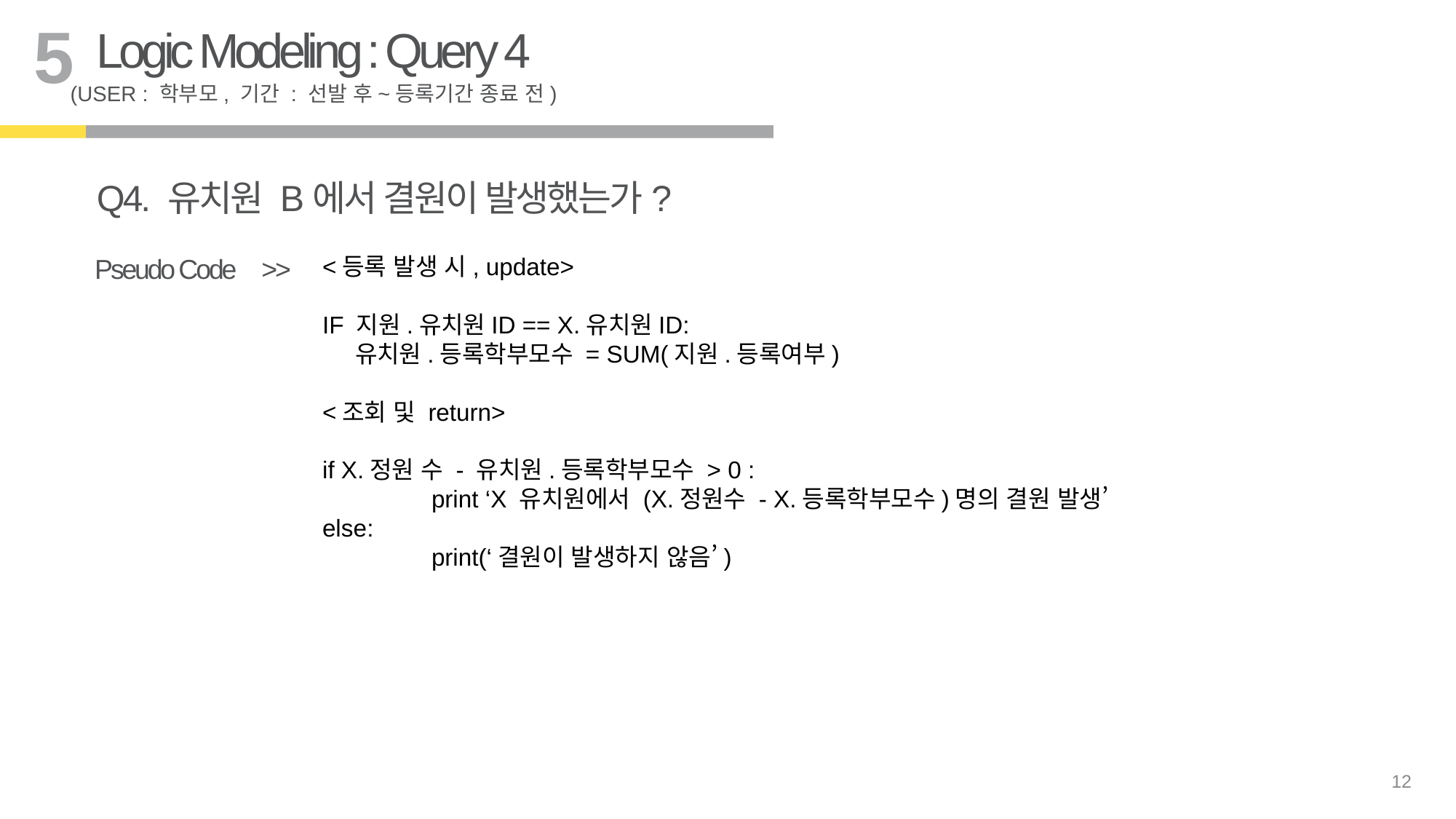

5
Logic Modeling : Query 4
(USER : 학부모, 기간 : 선발 후~등록기간 종료 전)

Q4. 유치원 B에서 결원이 발생했는가?

<등록 발생 시, update>

IF 지원.유치원ID == X.유치원ID:
    유치원.등록학부모수 = SUM(지원.등록여부)

<조회 및 return>

if X.정원 수 - 유치원.등록학부모수 > 0 :
	print ‘X 유치원에서 (X.정원수 - X.등록학부모수)명의 결원 발생’
else:
	print(‘결원이 발생하지 않음’)

Pseudo Code
>>
12